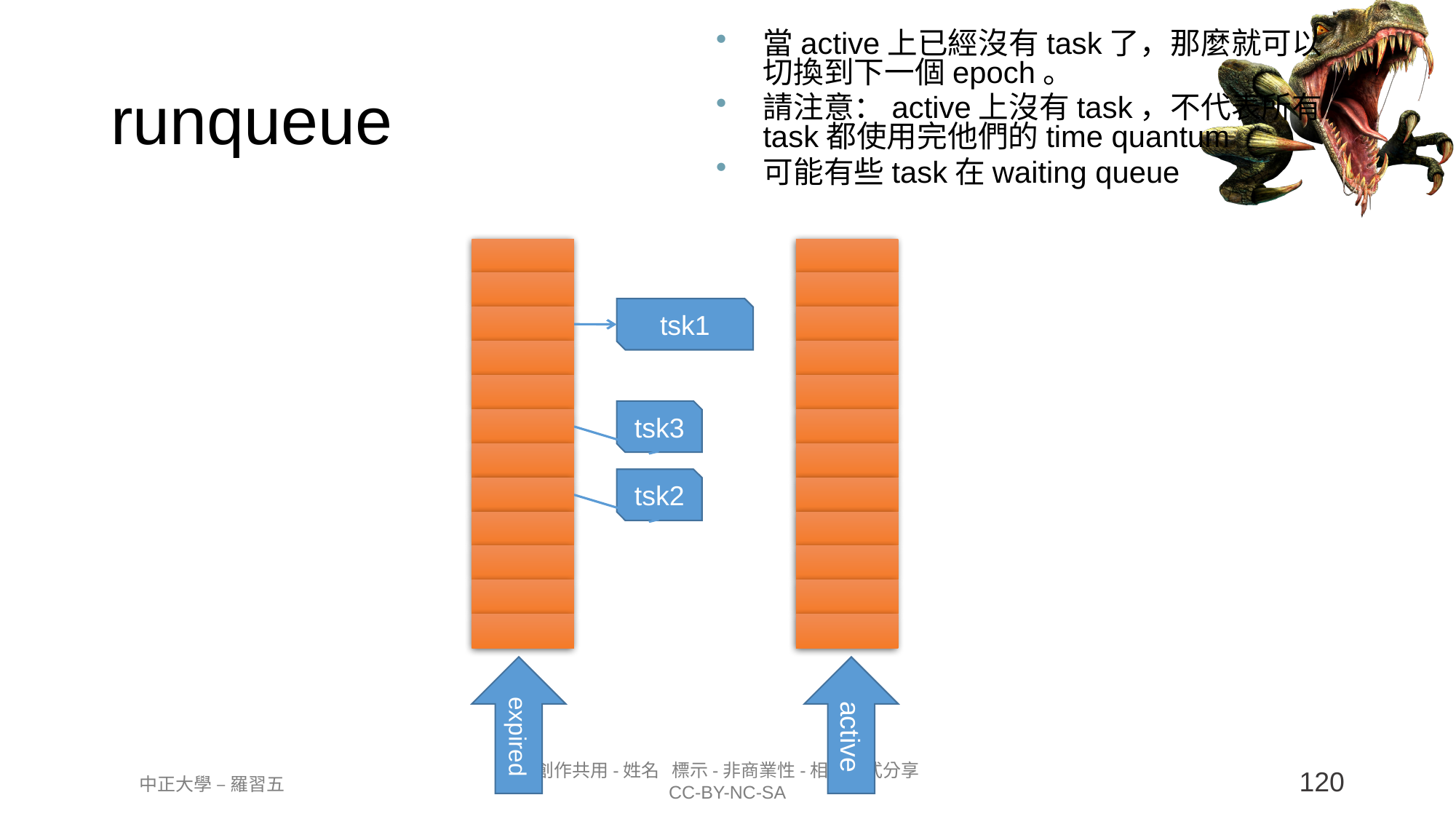

當active上已經沒有task了，那麼就可以切換到下一個epoch。
請注意：active上沒有task，不代表所有task都使用完他們的time quantum
可能有些task在waiting queue
# runqueue

tsk1

tsk3

tsk2

expired
active